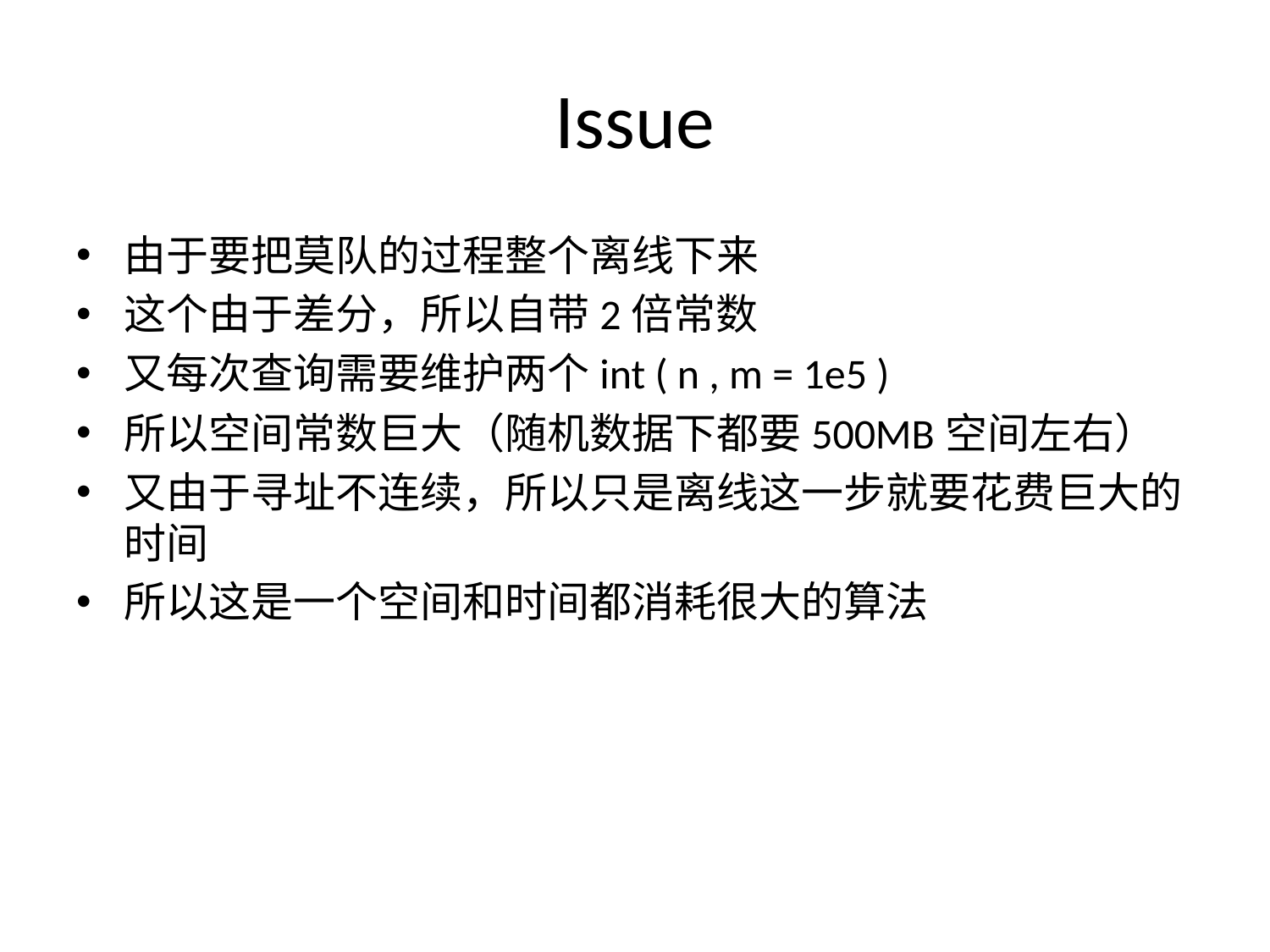

# Issue
由于要把莫队的过程整个离线下来
这个由于差分，所以自带2倍常数
又每次查询需要维护两个int ( n , m = 1e5 )
所以空间常数巨大（随机数据下都要500MB空间左右）
又由于寻址不连续，所以只是离线这一步就要花费巨大的时间
所以这是一个空间和时间都消耗很大的算法